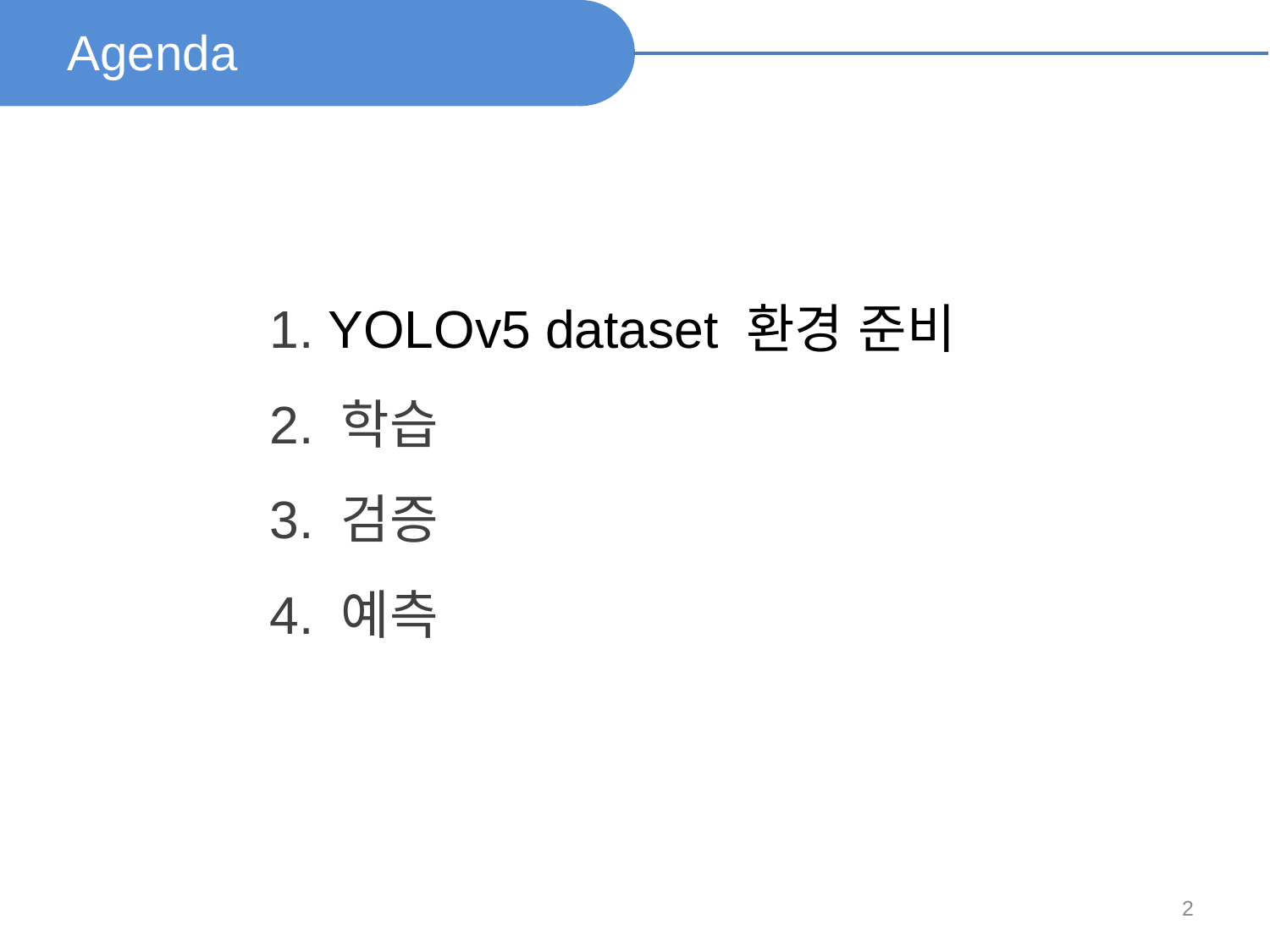

Agenda
1. YOLOv5 dataset 환경 준비
2. 학습
3. 검증
4. 예측

2